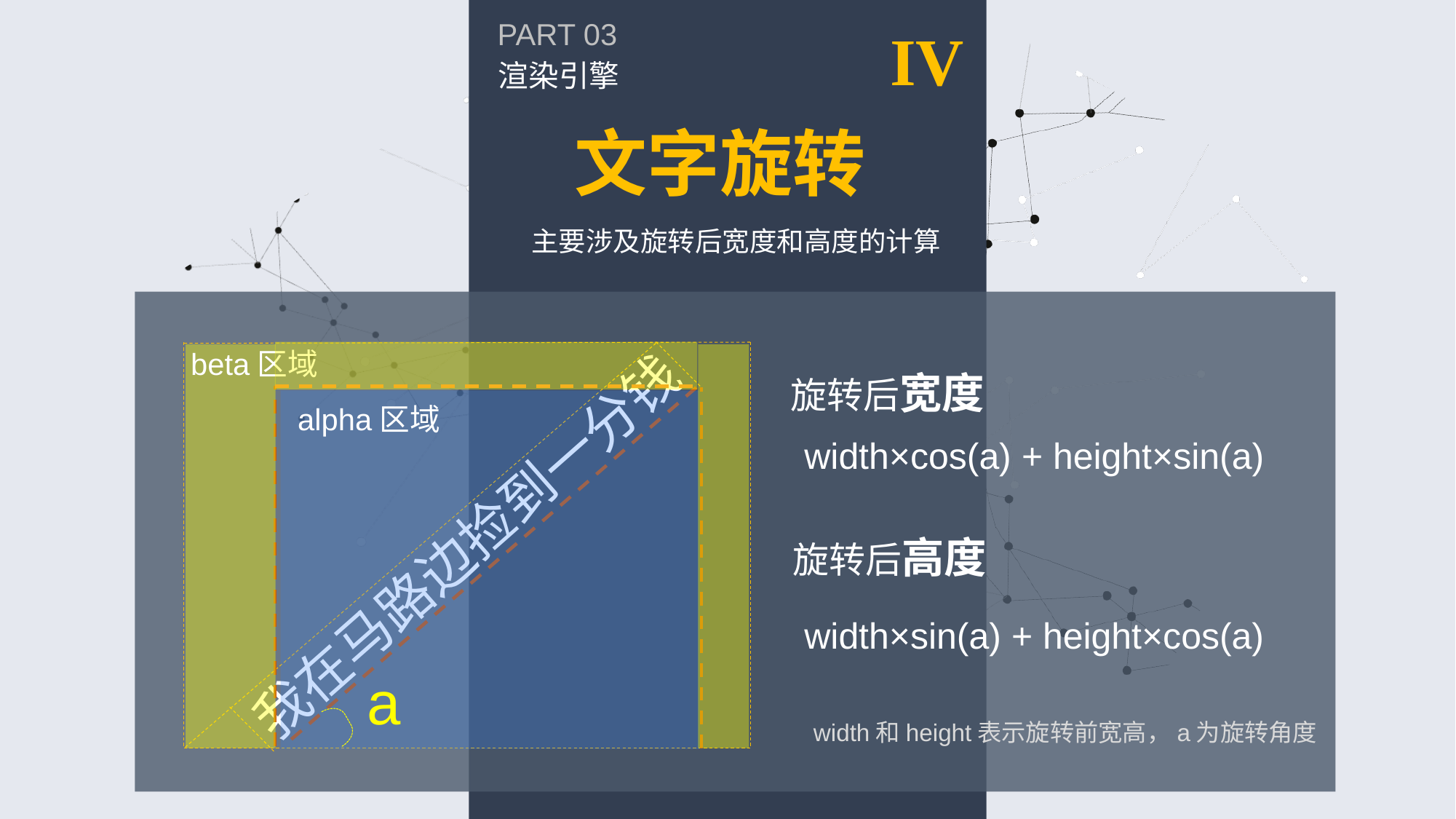

PART 03
IV
渲染引擎
文字旋转

主要涉及旋转后宽度和高度的计算

beta区域

旋转后宽度

alpha区域
width×cos(a) + height×sin(a)
我在马路边捡到一分钱
旋转后高度
width×sin(a) + height×cos(a)
a

width和height表示旋转前宽高，a为旋转角度